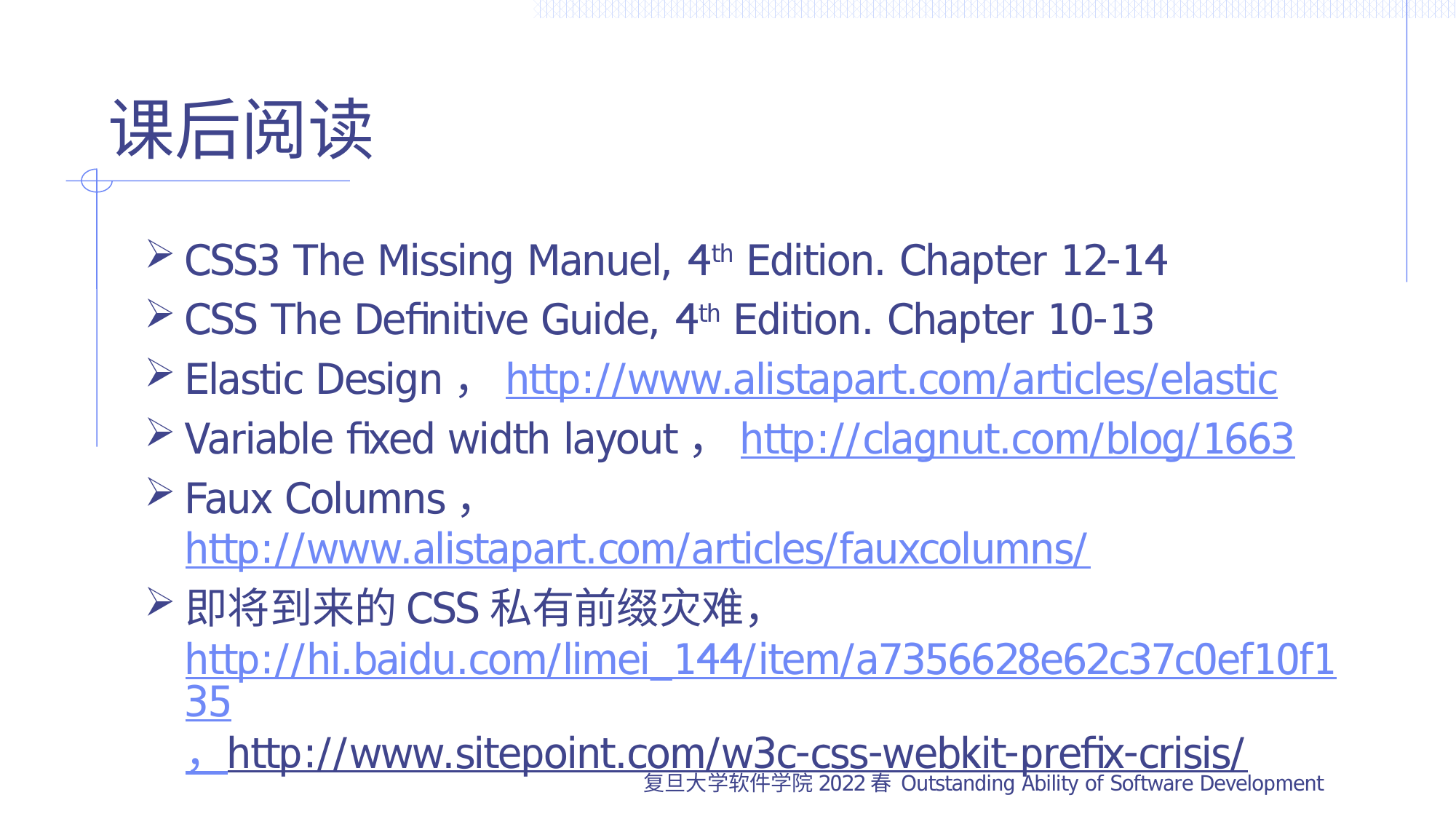

# 课后阅读
CSS3 The Missing Manuel, 4th Edition. Chapter 12-14
CSS The Definitive Guide, 4th Edition. Chapter 10-13
Elastic Design，http://www.alistapart.com/articles/elastic
Variable fixed width layout，http://clagnut.com/blog/1663
Faux Columns， http://www.alistapart.com/articles/fauxcolumns/
即将到来的CSS私有前缀灾难，http://hi.baidu.com/limei_144/item/a7356628e62c37c0ef10f135，http://www.sitepoint.com/w3c-css-webkit-prefix-crisis/